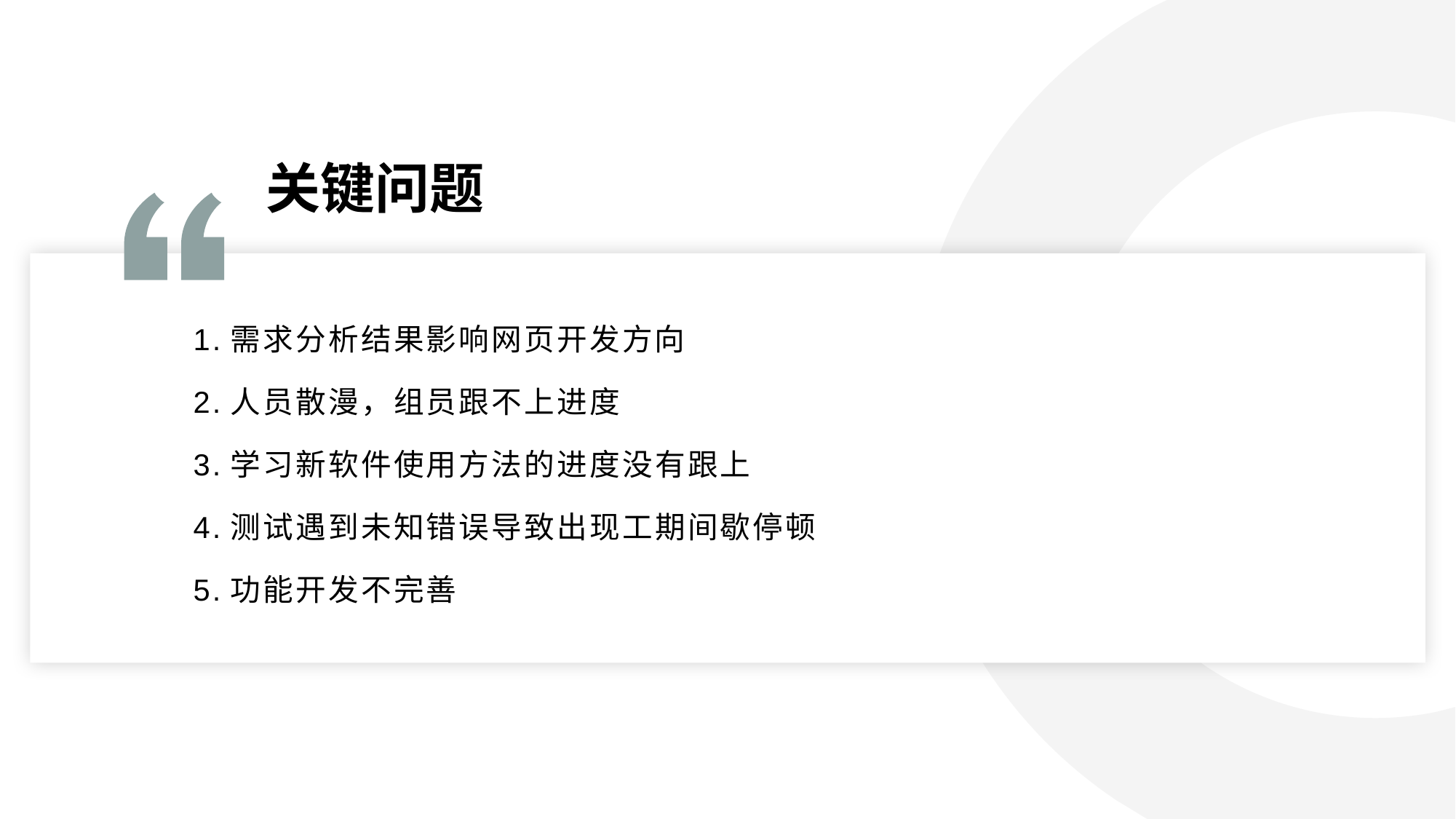

关键问题

1.需求分析结果影响网页开发方向
2.人员散漫，组员跟不上进度
3.学习新软件使用方法的进度没有跟上
4.测试遇到未知错误导致出现工期间歇停顿
5.功能开发不完善